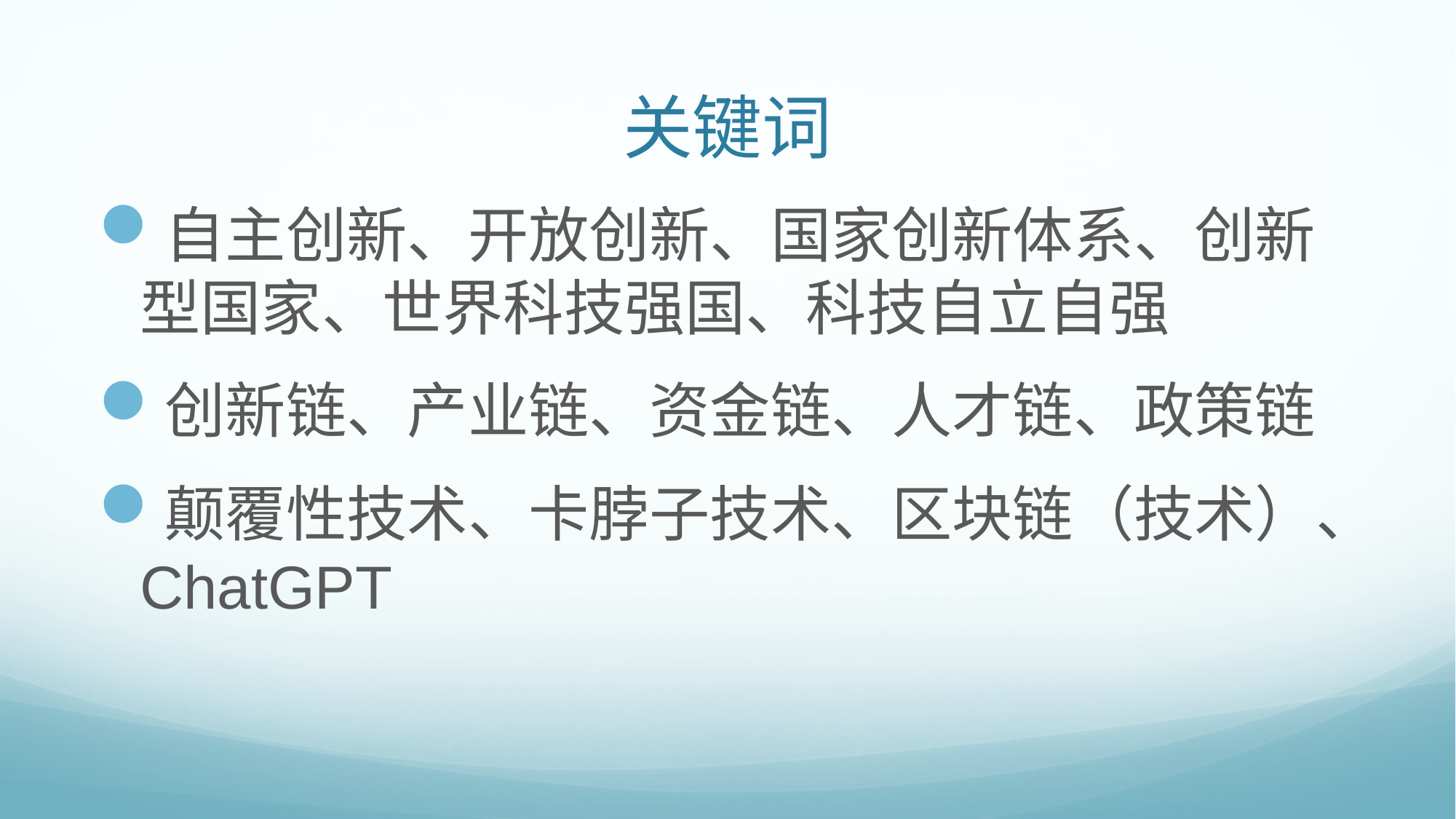

# 关键词
自主创新、开放创新、国家创新体系、创新型国家、世界科技强国、科技自立自强
创新链、产业链、资金链、人才链、政策链
颠覆性技术、卡脖子技术、区块链（技术）、ChatGPT